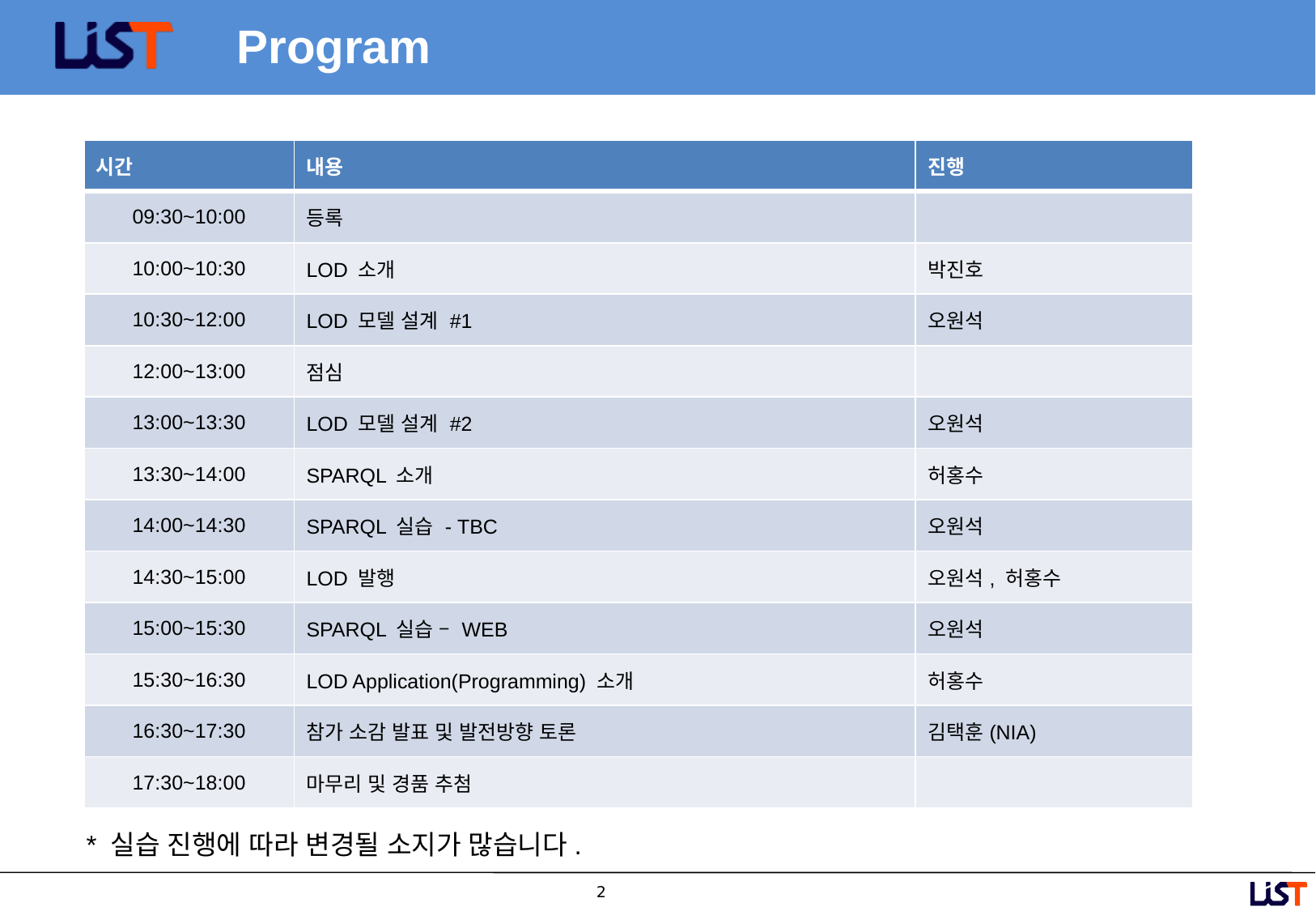

# Program
| 시간 | 내용 | 진행 |
| --- | --- | --- |
| 09:30~10:00 | 등록 |  |
| 10:00~10:30 | LOD 소개 | 박진호 |
| 10:30~12:00 | LOD 모델 설계 #1 | 오원석 |
| 12:00~13:00 | 점심 |  |
| 13:00~13:30 | LOD 모델 설계 #2 | 오원석 |
| 13:30~14:00 | SPARQL 소개 | 허홍수 |
| 14:00~14:30 | SPARQL 실습 - TBC | 오원석 |
| 14:30~15:00 | LOD 발행 | 오원석, 허홍수 |
| 15:00~15:30 | SPARQL 실습 – WEB | 오원석 |
| 15:30~16:30 | LOD Application(Programming) 소개 | 허홍수 |
| 16:30~17:30 | 참가 소감 발표 및 발전방향 토론 | 김택훈(NIA) |
| 17:30~18:00 | 마무리 및 경품 추첨 |  |
* 실습 진행에 따라 변경될 소지가 많습니다.